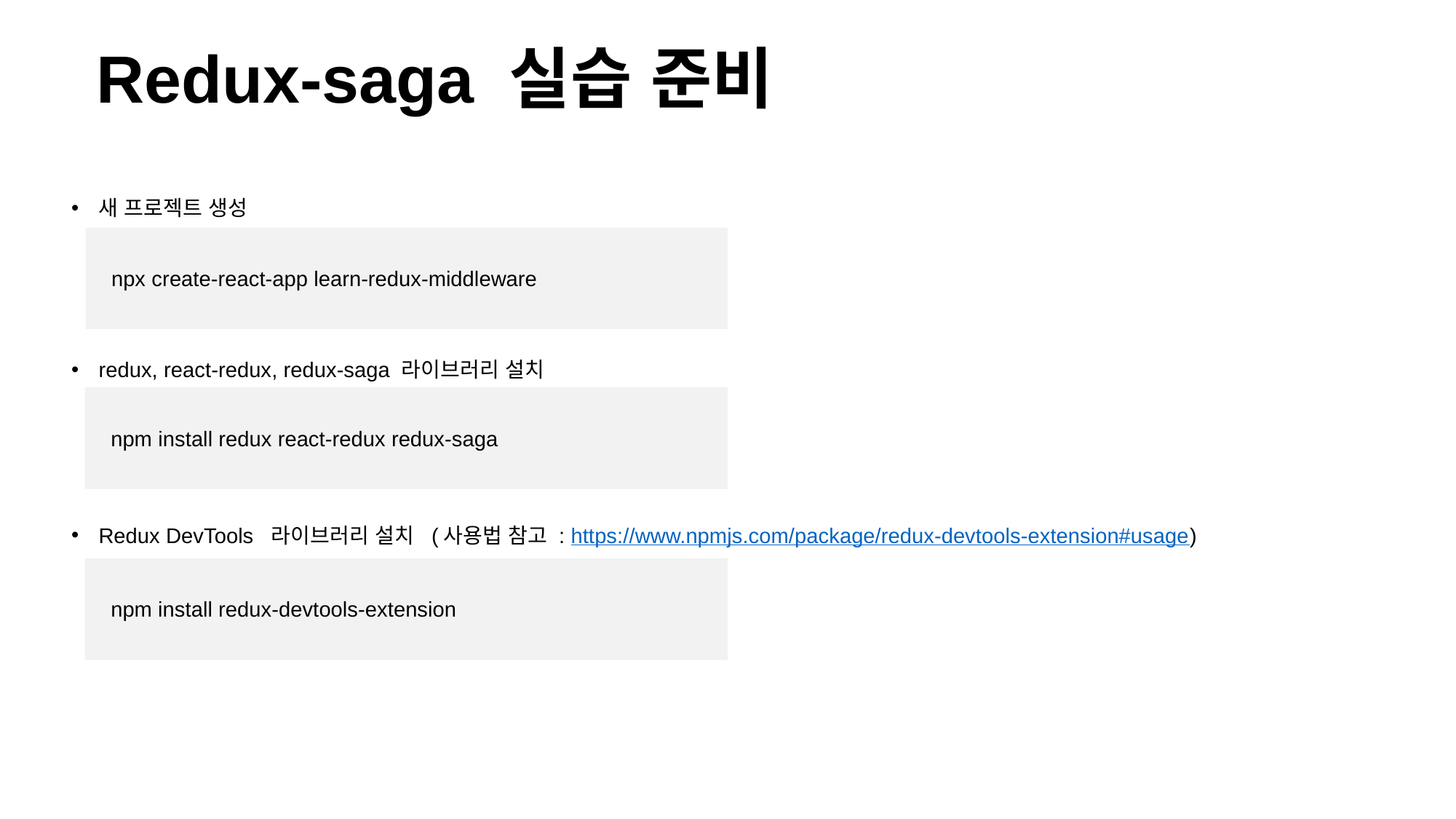

# Redux-saga 실습 준비
새 프로젝트 생성

npx create-react-app learn-redux-middleware
redux, react-redux, redux-saga 라이브러리 설치

npm install redux react-redux redux-saga

Redux DevTools  라이브러리 설치  (사용법 참고 : https://www.npmjs.com/package/redux-devtools-extension#usage)

npm install redux-devtools-extension